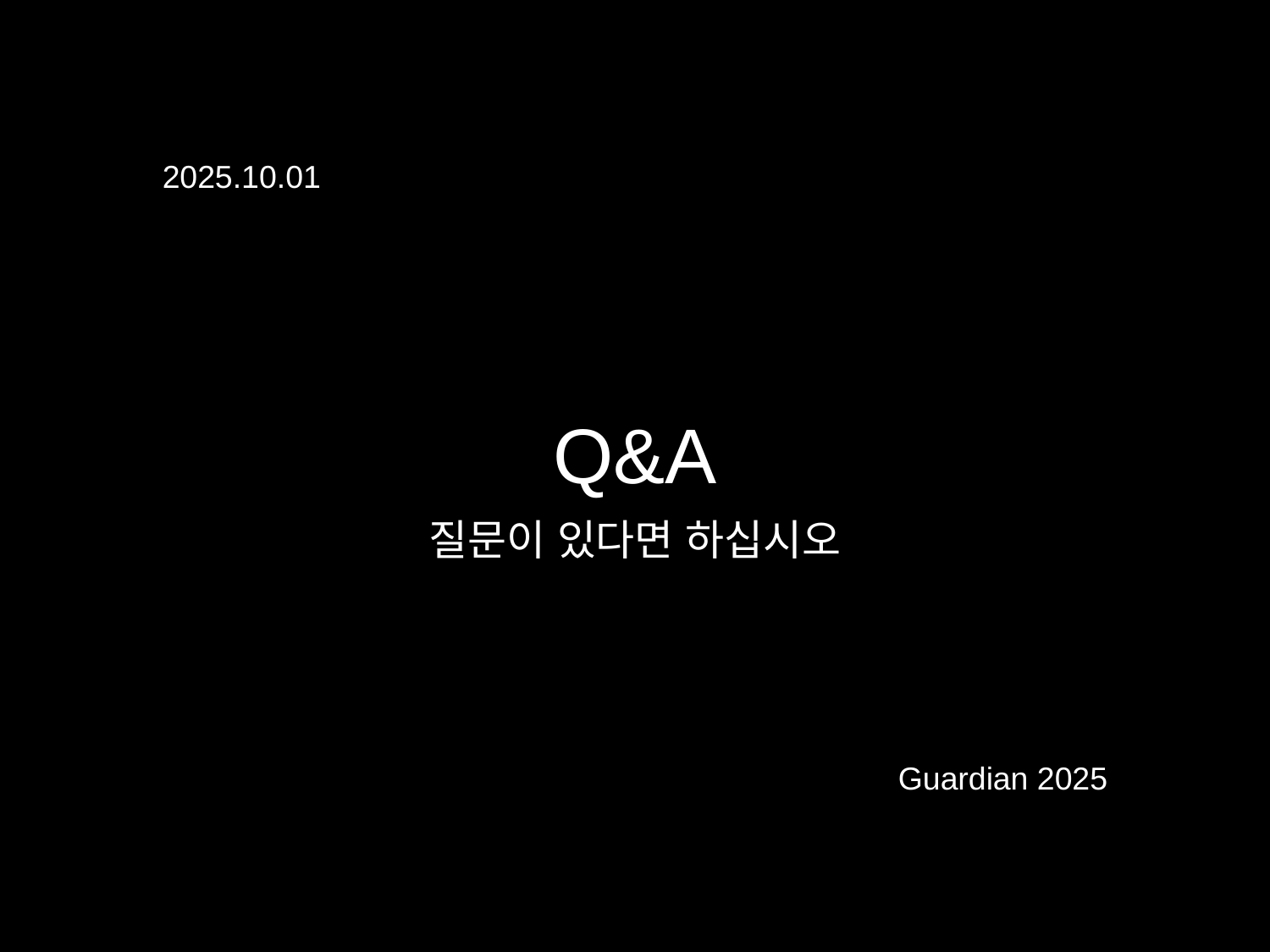

2025.10.01
Q&A
질문이 있다면 하십시오
Guardian 2025